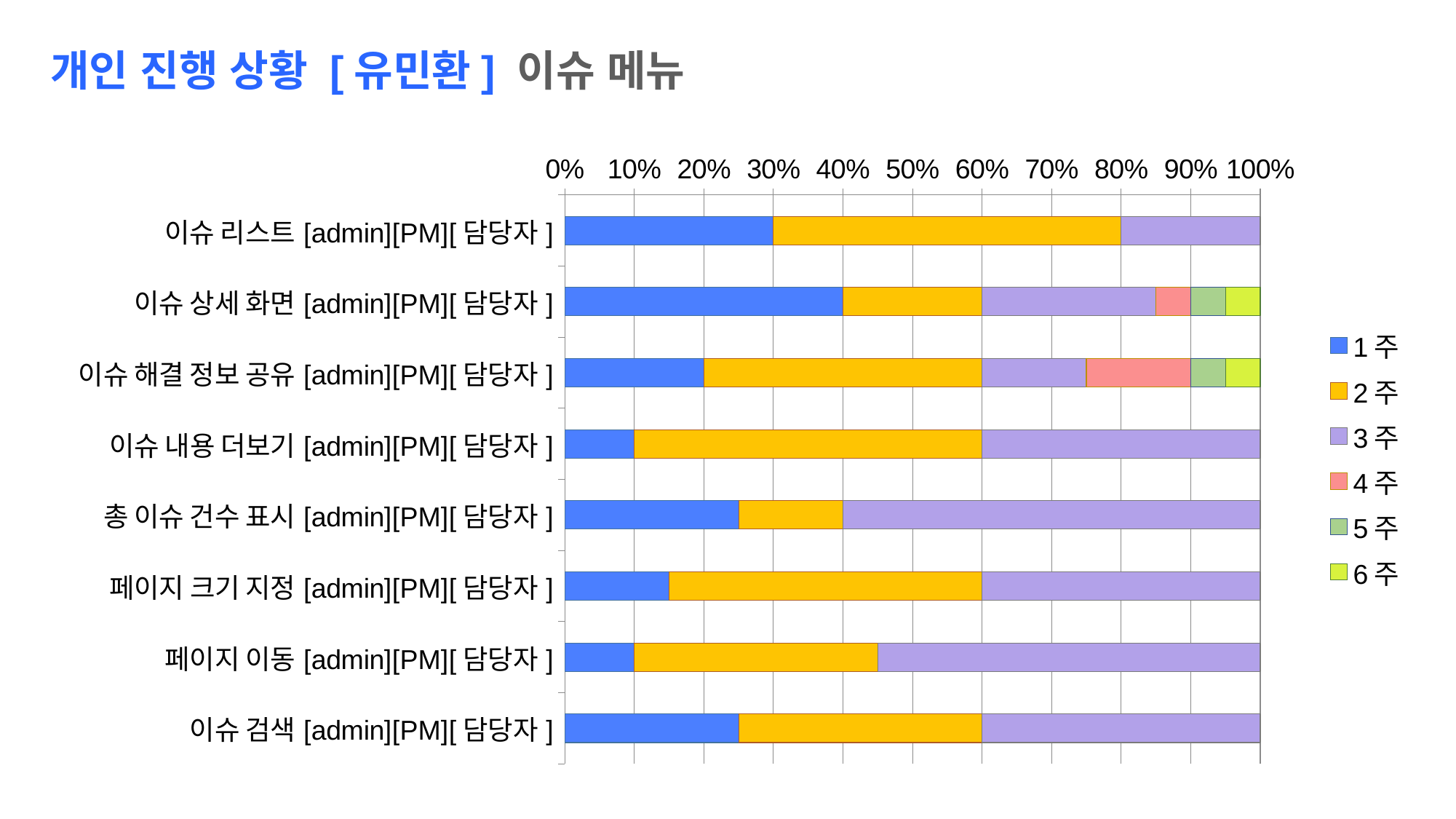

개인 진행 상황 [유민환] 이슈 메뉴

### Chart

| Category | 1주 | 2주 | 3주 | 4주 | 5주 | 6주 |
|---|---|---|---|---|---|---|
| 이슈 리스트[admin][PM][담당자] | 3.0 | 5.0 | 2.0 | None | None | None |
| 이슈 상세 화면[admin][PM][담당자] | 4.0 | 2.0 | 2.5 | 0.5 | 0.5 | 0.5 |
| 이슈 해결 정보 공유[admin][PM][담당자] | 2.0 | 4.0 | 1.5 | 1.5 | 0.5 | 0.5 |
| 이슈 내용 더보기[admin][PM][담당자] | 1.0 | 5.0 | 4.0 | None | None | None |
| 총 이슈 건수 표시[admin][PM][담당자] | 2.5 | 1.5 | 6.0 | None | None | None |
| 페이지 크기 지정[admin][PM][담당자] | 1.5 | 4.5 | 4.0 | None | None | None |
| 페이지 이동[admin][PM][담당자] | 1.0 | 3.5 | 5.5 | None | None | None |
| 이슈 검색[admin][PM][담당자] | 2.5 | 3.5 | 4.0 | None | None | None |